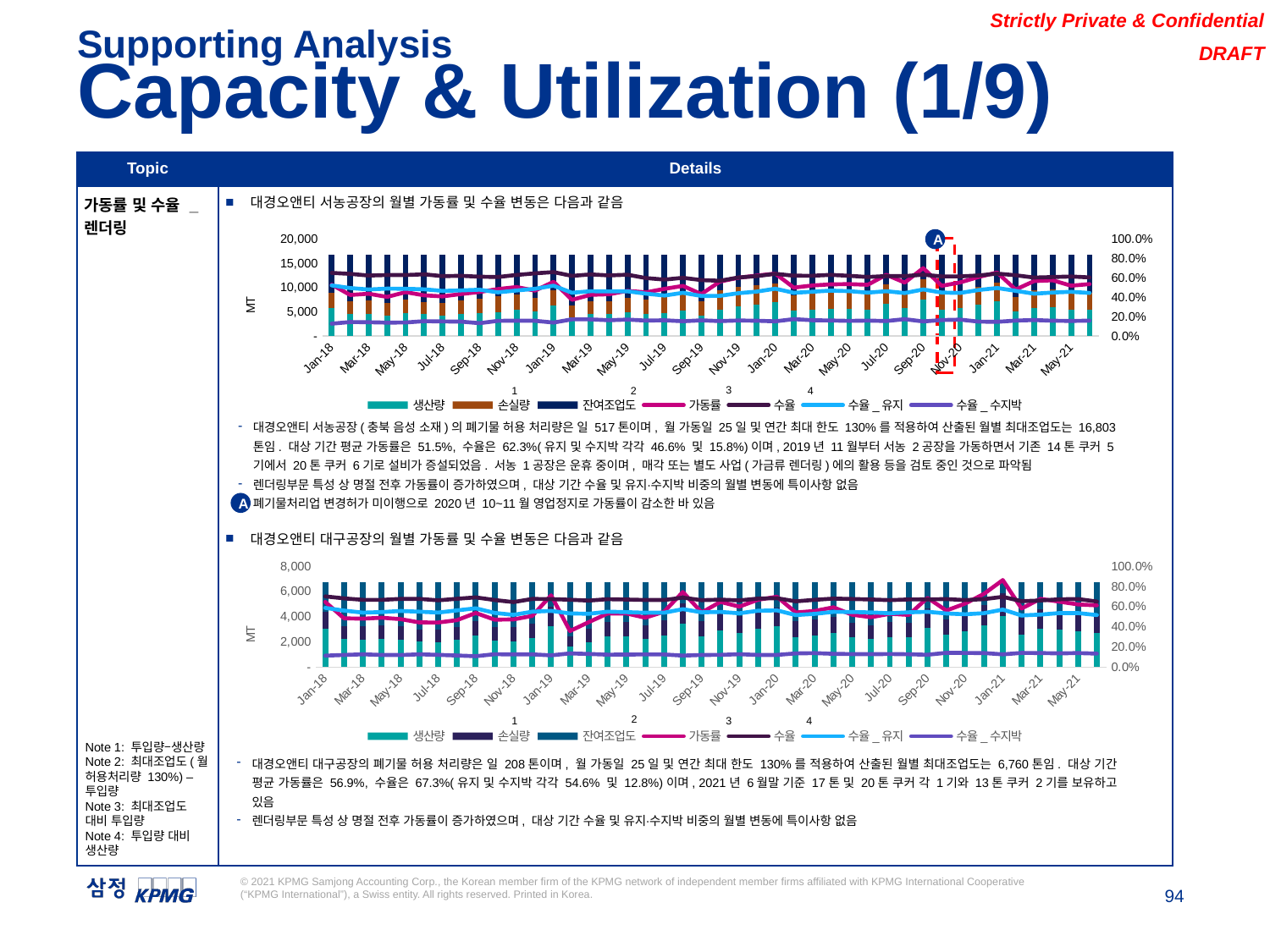

Supporting Analysis
Capacity & Utilization (1/9)
| Topic | Details |
| --- | --- |
| 가동률 및 수율 \_렌더링 | 대경오앤티 서농공장의 월별 가동률 및 수율 변동은 다음과 같음 대경오앤티 대구공장의 월별 가동률 및 수율 변동은 다음과 같음 |

### Chart

| Category | 생산량 | 손실량 | 잔여조업도 | 가동률 | 수율 | 수율_유지 | 수율_수지박 |
|---|---|---|---|---|---|---|---|
| 43101 | 5862.0 | 3092.129000000001 | 7848.370999999999 | 0.5329045677726529 | 0.6546700410503354 | 0.5253442294610676 | 0.12932581158926792 |
| 43132 | 4622.0 | 2549.8199999999997 | 9630.68 | 0.4268305311709567 | 0.644466815954667 | 0.4979210298083332 | 0.14654578614633385 |
| 43160 | 4627.0 | 2750.322 | 9425.178 | 0.4390609730694837 | 0.6271923605883002 | 0.48283103272434086 | 0.1443613278639593 |
| 43191 | 4323.0 | 2510.0069999999996 | 9969.493 | 0.406666091355453 | 0.6326643599223593 | 0.4923161940270221 | 0.14034816589533716 |
| 43221 | 4841.0 | 2816.0640000000003 | 9145.436 | 0.4557098050885285 | 0.63222666024471 | 0.4903968414003069 | 0.14182981884440302 |
| 43252 | 4546.0 | 2555.223 | 9701.277 | 0.4226289540246987 | 0.6401714183599079 | 0.4849868818371145 | 0.15518453652279332 |
| 43282 | 4298.0 | 2621.9217 | 9882.578300000001 | 0.4118388156524327 | 0.6211052937203032 | 0.4683579006392515 | 0.15274739308105179 |
| 43313 | 4581.0 | 2756.187 | 9465.313 | 0.43667234042553194 | 0.6243537203017996 | 0.473887335841379 | 0.1504663844604206 |
| 43344 | 4725.0 | 2953.991 | 9123.509 | 0.4570147894658533 | 0.6153152152411691 | 0.4807923332635759 | 0.13452288197759316 |
| 43374 | 5015.0 | 3178.1659999999993 | 8609.334 | 0.4876158904924862 | 0.6120954951968507 | 0.4533046199723038 | 0.1587908752245469 |
| 43405 | 5409.0 | 3132.9760000000006 | 8260.524 | 0.5083753012944503 | 0.6332258484453713 | 0.4726072749443454 | 0.16061857350102599 |
| 43435 | 5143.0 | 2772.7250000000004 | 8886.775 | 0.47110400238059813 | 0.6497193876745339 | 0.49003723600807253 | 0.15968215166646138 |
| 43466 | 6268.0 | 3185.504000000001 | 7348.995999999999 | 0.5626248474929326 | 0.6630345742700272 | 0.5222402190764398 | 0.14079435519358746 |
| 43497 | 3946.0 | 2381.545 | 10474.955 | 0.376583544115459 | 0.6236225898037865 | 0.4493053783102293 | 0.17431721149355714 |
| 43525 | 4592.0 | 2594.8459999999995 | 9615.654 | 0.4277248028567177 | 0.638945094969337 | 0.465294511667566 | 0.17365058330177105 |
| 43556 | 4581.0 | 2706.1925999999994 | 9515.307400000002 | 0.4336969260526707 | 0.6286371517064062 | 0.46341577413502155 | 0.16522137757138464 |
| 43586 | 5013.0 | 2868.0458 | 8921.4542 | 0.46904007141794374 | 0.6360830944542919 | 0.46427848446204945 | 0.1718046099922424 |
| 43617 | 4580.0 | 3037.0200000000004 | 9185.48 | 0.45332658830531175 | 0.6012850169751425 | 0.43993582792220576 | 0.16134918905293671 |
| 43647 | 4815.0 | 3410.4619999999995 | 8577.038 | 0.4895379854188365 | 0.5853774535703892 | 0.42052349156801166 | 0.1648539620023775 |
| 43678 | 5279.0 | 3463.6929999999993 | 8059.807000000001 | 0.5203209641422407 | 0.6038185259393187 | 0.4488319560117232 | 0.15498656992759555 |
| 43709 | 4245.0 | 3070.6575000000003 | 9486.842499999999 | 0.4353910132420771 | 0.5802622662419611 | 0.41609383708846404 | 0.16416842915349714 |
| 43739 | 5439.0 | 4043.679 | 7319.821 | 0.5643611962505579 | 0.5735720886471006 | 0.4174980509199985 | 0.1560740377271022 |
| 43770 | 6167.0 | 3991.2070000000003 | 6644.293 | 0.6045652135098943 | 0.607095326960752 | 0.4444682019179172 | 0.16262712504283483 |
| 43800 | 6546.0 | 3989.5879999999997 | 6266.912 | 0.627025026037792 | 0.6213227016849938 | 0.46148349764626334 | 0.15983920403873045 |
| 43831 | 7016.0 | 3856.174000000001 | 5930.325999999999 | 0.6470569260526707 | 0.645317118728968 | 0.49143805093627085 | 0.1538790677926972 |
| 43862 | 5280.0 | 3163.111999999999 | 8359.388 | 0.5024914149680106 | 0.6253618334092927 | 0.44888661905704913 | 0.1764752143522436 |
| 43891 | 5505.0 | 3303.045 | 7994.455 | 0.5242103853593215 | 0.6249968068964226 | 0.45992044772704954 | 0.165076359169373 |
| 43922 | 5717.0 | 3296.393 | 7789.107 | 0.5364316619550662 | 0.6342783455686444 | 0.47174243927897075 | 0.1625359062896736 |
| 43952 | 5655.0 | 3398.727999999999 | 7748.772000000001 | 0.5388321975896444 | 0.6246045827751839 | 0.4661063376324096 | 0.15849824514277436 |
| 43983 | 5466.0 | 3466.098 | 7870.402 | 0.5315933938402023 | 0.6119502943205505 | 0.4505100593388026 | 0.16144023498174784 |
| 44013 | 6641.0 | 4033.1720000000005 | 6128.3279999999995 | 0.6352728463026336 | 0.6221559854947063 | 0.4654225170814186 | 0.1567334684132877 |
| 44044 | 5796.0 | 3520.236999999999 | 7486.263000000001 | 0.5544554084213659 | 0.6221396042200301 | 0.4464248816340761 | 0.17571472258595397 |
| 44075 | 7526.0 | 4307.0740000000005 | 4969.4259999999995 | 0.7042448445171849 | 0.6360139385589915 | 0.48339087543946735 | 0.15262306311952414 |
| 44105 | 5410.0 | 3342.3289999999997 | 8050.171 | 0.5208944502306204 | 0.6181211880860512 | 0.4513084460147693 | 0.16681274207128183 |
| 44136 | 5779.0 | 3567.5409999999993 | 7455.959000000001 | 0.5562589495610771 | 0.6183036055798611 | 0.4472242725945353 | 0.17107933298532582 |
| 44166 | 6466.0 | 3823.4179999999997 | 6513.082 | 0.6123742300252938 | 0.6284126079822979 | 0.477869593790436 | 0.15054301419186197 |
| 44197 | 7162.0 | 3906.258 | 5734.242 | 0.6587268561226008 | 0.6470756283418764 | 0.498633118237757 | 0.14844251010411938 |
| 44228 | 5112.0 | 2997.366 | 8693.134 | 0.48262853742002676 | 0.6303822025051034 | 0.46884059740305223 | 0.16154160510205112 |
| 44256 | 5810.0 | 3766.135 | 7226.365 | 0.5699232257104597 | 0.6067165928634047 | 0.4394257182046828 | 0.16729087465872192 |
| 44287 | 5949.0 | 3775.3680000000004 | 7078.132 | 0.5787453057580717 | 0.6117621217132054 | 0.4516488886475707 | 0.16011323306563469 |
| 44317 | 5416.0 | 3358.7919999999995 | 8027.7080000000005 | 0.522231334622824 | 0.6172226076697886 | 0.4591561828474111 | 0.15806642482237757 |
| 44348 | 5502.0 | 3549.6939999999995 | 7750.8060000000005 | 0.5387111441749739 | 0.6078420238244908 | 0.4472091080409921 | 0.16063291578349864 |
A

3
2
4
1
대경오앤티 서농공장(충북 음성 소재)의 폐기물 허용 처리량은 일 517톤이며, 월 가동일 25일 및 연간 최대 한도 130%를 적용하여 산출된 월별 최대조업도는 16,803톤임. 대상 기간 평균 가동률은 51.5%, 수율은 62.3%(유지 및 수지박 각각 46.6% 및 15.8%)이며, 2019년 11월부터 서농 2공장을 가동하면서 기존 14톤 쿠커 5기에서 20톤 쿠커 6기로 설비가 증설되었음. 서농 1공장은 운휴 중이며, 매각 또는 별도 사업(가금류 렌더링)에의 활용 등을 검토 중인 것으로 파악됨
렌더링부문 특성 상 명절 전후 가동률이 증가하였으며, 대상 기간 수율 및 유지∙수지박 비중의 월별 변동에 특이사항 없음
폐기물처리업 변경허가 미이행으로 2020년 10~11월 영업정지로 가동률이 감소한 바 있음
A

### Chart

| Category | 생산량 | 손실량 | 잔여조업도 | 가동률 | 수율 | 수율_유지 | 수율_수지박 |
|---|---|---|---|---|---|---|---|
| 43101 | 3086.0 | 1299.7565999999997 | 2374.2434000000003 | 0.6487805621301774 | 0.7036414195899517 | 0.5894079940505591 | 0.11423342553939268 |
| 43132 | 2245.0 | 1039.1889 | 3475.8111 | 0.4858267603550296 | 0.6835782192674726 | 0.5626960130094831 | 0.12088220625798961 |
| 43160 | 2181.0 | 1076.8718 | 3502.1282 | 0.48193369822485205 | 0.6694554402048601 | 0.5420716677678968 | 0.1273837724369633 |
| 43191 | 2222.0 | 1100.0711999999999 | 3437.9288 | 0.4914306508875739 | 0.6688598365983246 | 0.5478509912731552 | 0.12100884532516944 |
| 43221 | 2192.0 | 1036.4729499999999 | 3531.52705 | 0.47758475591715976 | 0.678958762841733 | 0.5587781059153678 | 0.12018065692636515 |
| 43252 | 2043.0 | 965.4957000000004 | 3751.5042999999996 | 0.44504374260355034 | 0.6790769220644057 | 0.5517707736793507 | 0.12730614838505502 |
| 43282 | 1994.0 | 1006.8348000000001 | 3759.1652 | 0.44391047337278106 | 0.6644817635412652 | 0.5425157026304813 | 0.1219660609107839 |
| 43313 | 2149.0 | 1011.2849999999999 | 3599.715 | 0.4674977810650887 | 0.6800019618483776 | 0.564506049296187 | 0.11549591255219072 |
| 43344 | 2527.0 | 1116.1461999999997 | 3116.8538000000003 | 0.5389269526627218 | 0.6936312355512936 | 0.5852084662427218 | 0.10842276930857181 |
| 43374 | 2129.0 | 1061.3143 | 3569.6857 | 0.47193998520710057 | 0.667332369102317 | 0.5391318341268132 | 0.12820053497550382 |
| 43405 | 2077.0 | 1133.3187000000003 | 3549.6812999999997 | 0.4748992159763314 | 0.646976264381477 | 0.5205090697070044 | 0.12646719467447265 |
| 43435 | 2338.0 | 1107.6363999999999 | 3314.3636 | 0.5097095266272189 | 0.6785393839001701 | 0.5514220827246892 | 0.12711730117548098 |
| 43466 | 3268.0 | 1562.0 | 1930.0 | 0.7144970414201184 | 0.6766045548654245 | 0.5598343685300207 | 0.11677018633540373 |
| 43497 | 1629.0 | 801.0 | 4330.0 | 0.3594674556213018 | 0.6703703703703704 | 0.5341563786008231 | 0.13621399176954732 |
| 43525 | 2005.0 | 1024.0 | 3731.0 | 0.4480769230769231 | 0.6619346318917134 | 0.5308682733575437 | 0.1310663585341697 |
| 43556 | 2435.0 | 1169.0 | 3156.0 | 0.5331360946745562 | 0.675638179800222 | 0.5518867924528302 | 0.12375138734739179 |
| 43586 | 2429.0 | 1184.0 | 3147.0 | 0.5344674556213018 | 0.6722944921118185 | 0.5471907002491004 | 0.12510379186271797 |
| 43617 | 2221.0 | 1105.0 | 3434.0 | 0.4920118343195266 | 0.6677690920024053 | 0.5411906193625977 | 0.12657847263980757 |
| 43647 | 2484.0 | 1238.0 | 3038.0 | 0.5505917159763314 | 0.6673831273508867 | 0.5413756045137023 | 0.1260075228371843 |
| 43678 | 3492.0 | 1560.0 | 1708.0 | 0.7473372781065089 | 0.6912114014251781 | 0.5768012668250198 | 0.11441013460015835 |
| 43709 | 2449.0 | 1228.0 | 3083.0 | 0.5439349112426035 | 0.6660320913788415 | 0.5452814794669567 | 0.12075061191188469 |
| 43739 | 2946.0 | 1443.0 | 2371.0 | 0.6492603550295858 | 0.6712235133287765 | 0.5491000227842333 | 0.12212349054454318 |
| 43770 | 2703.0 | 1367.0 | 2690.0 | 0.6020710059171598 | 0.6641277641277641 | 0.5358722358722359 | 0.12825552825552824 |
| 43800 | 3090.0 | 1442.0 | 2228.0 | 0.670414201183432 | 0.6818181818181818 | 0.56090026478376 | 0.1209179170344219 |
| 43831 | 3247.0 | 1486.228 | 2026.772 | 0.7001816568047338 | 0.6860011814347418 | 0.5647308771096596 | 0.12127030432508216 |
| 43862 | 2406.0 | 1270.2379999999998 | 3083.762 | 0.5438221893491124 | 0.654473404605469 | 0.5179207657393238 | 0.13655263886614524 |
| 43891 | 2529.0 | 1248.554 | 2982.446 | 0.5588097633136094 | 0.6694808333646587 | 0.5299725695516199 | 0.1395082638130388 |
| 43922 | 2743.0 | 1278.987 | 2738.013 | 0.5949684911242603 | 0.6820012098497583 | 0.5497282810710229 | 0.13227292877873548 |
| 43952 | 2390.0 | 1134.9180000000001 | 3235.082 | 0.5214375739644971 | 0.678029957008929 | 0.548381551003456 | 0.12964840600547303 |
| 43983 | 2259.0 | 1098.4940000000001 | 3402.506 | 0.4966707100591716 | 0.672823242573181 | 0.5441558495711385 | 0.12866739300204258 |
| 44013 | 2390.0 | 1196.8829999999998 | 3173.117 | 0.5306039940828402 | 0.6663166877759883 | 0.5358412861529077 | 0.13047540162308055 |
| 44044 | 2363.0 | 1146.9450000000002 | 3250.055 | 0.5192226331360947 | 0.6732299224061915 | 0.5453076900065386 | 0.12792223239965297 |
| 44075 | 3136.0 | 1519.0680000000002 | 2104.932 | 0.6886195266272189 | 0.6736743695258587 | 0.5507975393699941 | 0.12287683015586452 |
| 44105 | 2577.0 | 1230.8029999999999 | 2952.197 | 0.5632844674556213 | 0.6767682046576464 | 0.5339036709619694 | 0.142864533695677 |
| 44136 | 2851.0 | 1422.5720000000001 | 2486.428 | 0.6321852071005918 | 0.6671234274279221 | 0.5260236635769796 | 0.1410997638509425 |
| 44166 | 3335.0 | 1594.7780000000002 | 1830.2219999999998 | 0.729257100591716 | 0.6765010513658019 | 0.5367381654914278 | 0.13976288587437405 |
| 44197 | 4094.0 | 1760.37 | 905.6300000000001 | 0.8660310650887574 | 0.6993066717682689 | 0.5723929304092499 | 0.12691374135901898 |
| 44228 | 2585.0 | 1355.4119999999998 | 2819.588 | 0.5829011834319526 | 0.6560227712229076 | 0.5141594330745111 | 0.14186333814839666 |
| 44256 | 3045.0 | 1547.9269999999997 | 2167.0730000000003 | 0.6794270710059171 | 0.6629759192776198 | 0.5229780486387003 | 0.13999787063891939 |
| 44287 | 2970.0 | 1431.4679999999998 | 2358.532 | 0.6511047337278106 | 0.6747748705659112 | 0.5377751241176808 | 0.13699974644823046 |
| 44317 | 2856.0 | 1359.4629999999997 | 2544.5370000000003 | 0.6235892011834319 | 0.6775056500317996 | 0.5375447489397962 | 0.13996090109200343 |
| 44348 | 2710.0 | 1443.634 | 2606.366 | 0.614442899408284 | 0.6524407302135913 | 0.5178597825422269 | 0.1345809476713644 |
2
1
3
4
Note 1: 투입량–생산량
Note 2: 최대조업도(월 허용처리량 130%) –투입량
Note 3: 최대조업도 대비 투입량
Note 4: 투입량 대비 생산량
대경오앤티 대구공장의 폐기물 허용 처리량은 일 208톤이며, 월 가동일 25일 및 연간 최대 한도 130%를 적용하여 산출된 월별 최대조업도는 6,760톤임. 대상 기간 평균 가동률은 56.9%, 수율은 67.3%(유지 및 수지박 각각 54.6% 및 12.8%)이며, 2021년 6월말 기준 17톤 및 20톤 쿠커 각 1기와 13톤 쿠커 2기를 보유하고 있음
렌더링부문 특성 상 명절 전후 가동률이 증가하였으며, 대상 기간 수율 및 유지∙수지박 비중의 월별 변동에 특이사항 없음